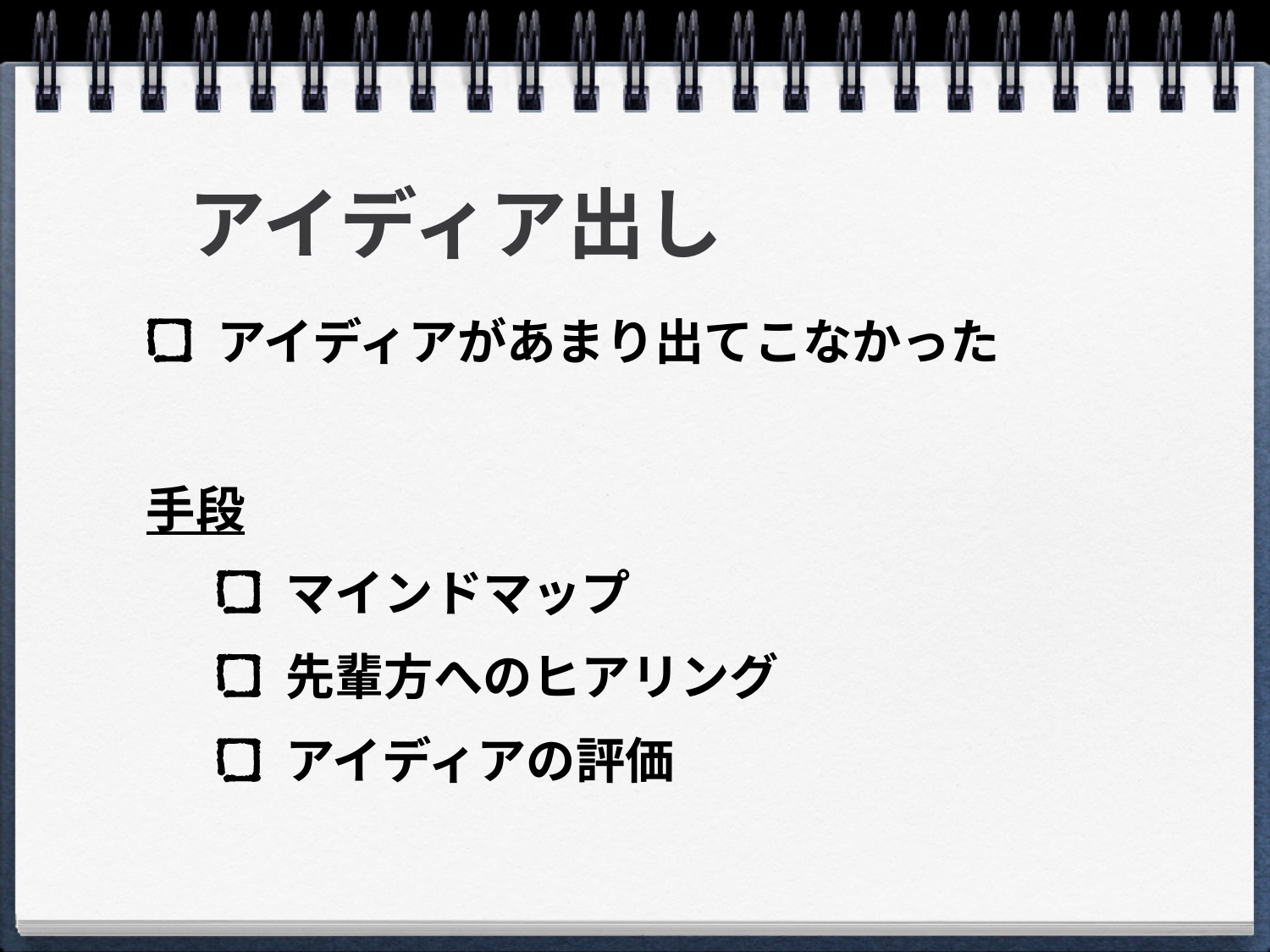

# アイディア出し
アイディアがあまり出てこなかった

手段
マインドマップ
先輩方へのヒアリング
アイディアの評価